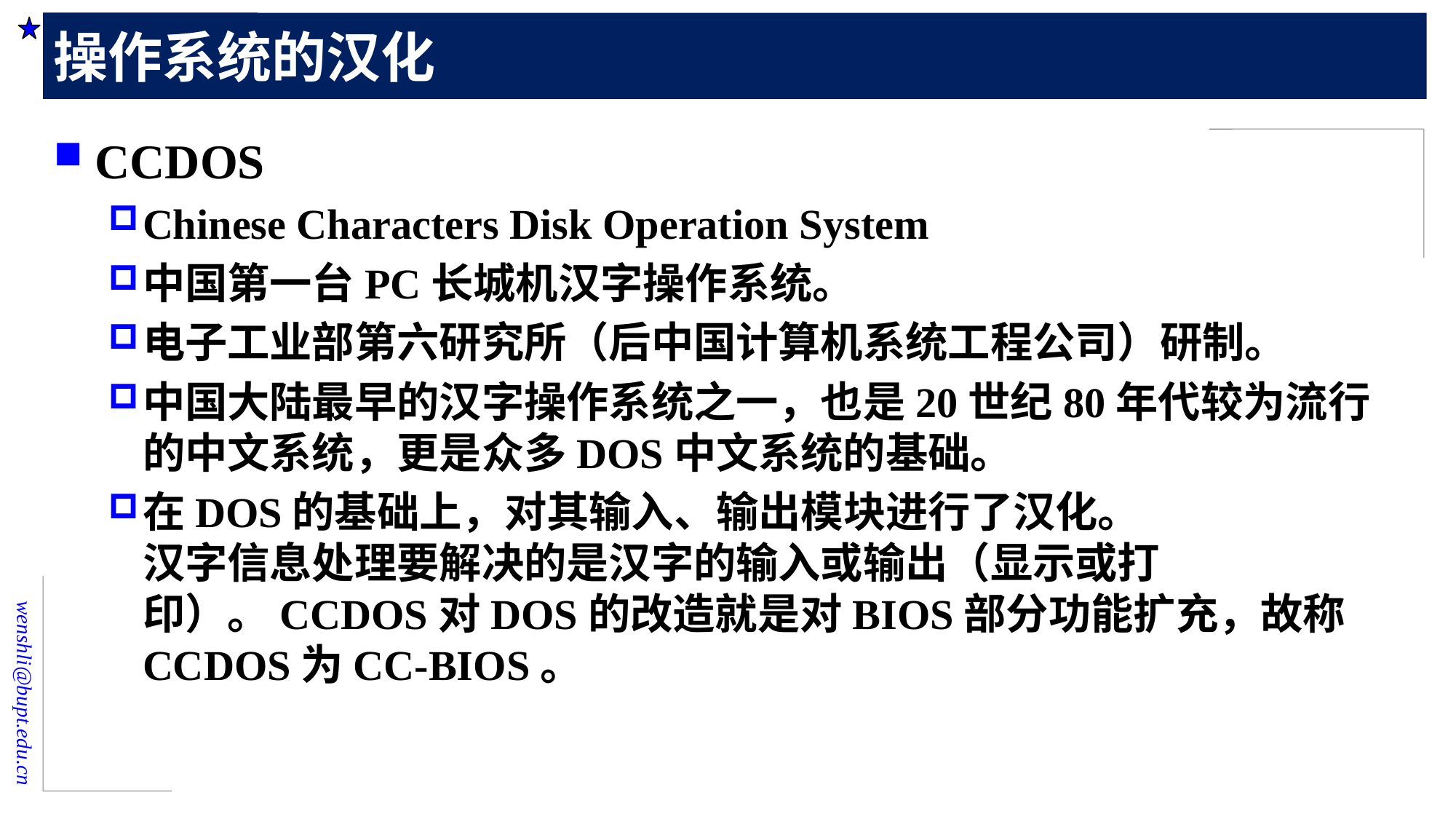

# 操作系统的汉化
CCDOS
Chinese Characters Disk Operation System
中国第一台PC长城机汉字操作系统。
电子工业部第六研究所（后中国计算机系统工程公司）研制。
中国大陆最早的汉字操作系统之一，也是20世纪80年代较为流行的中文系统，更是众多DOS中文系统的基础。
在DOS的基础上，对其输入、输出模块进行了汉化。
汉字信息处理要解决的是汉字的输入或输出（显示或打印）。CCDOS对DOS的改造就是对BIOS部分功能扩充，故称CCDOS为CC-BIOS。
69